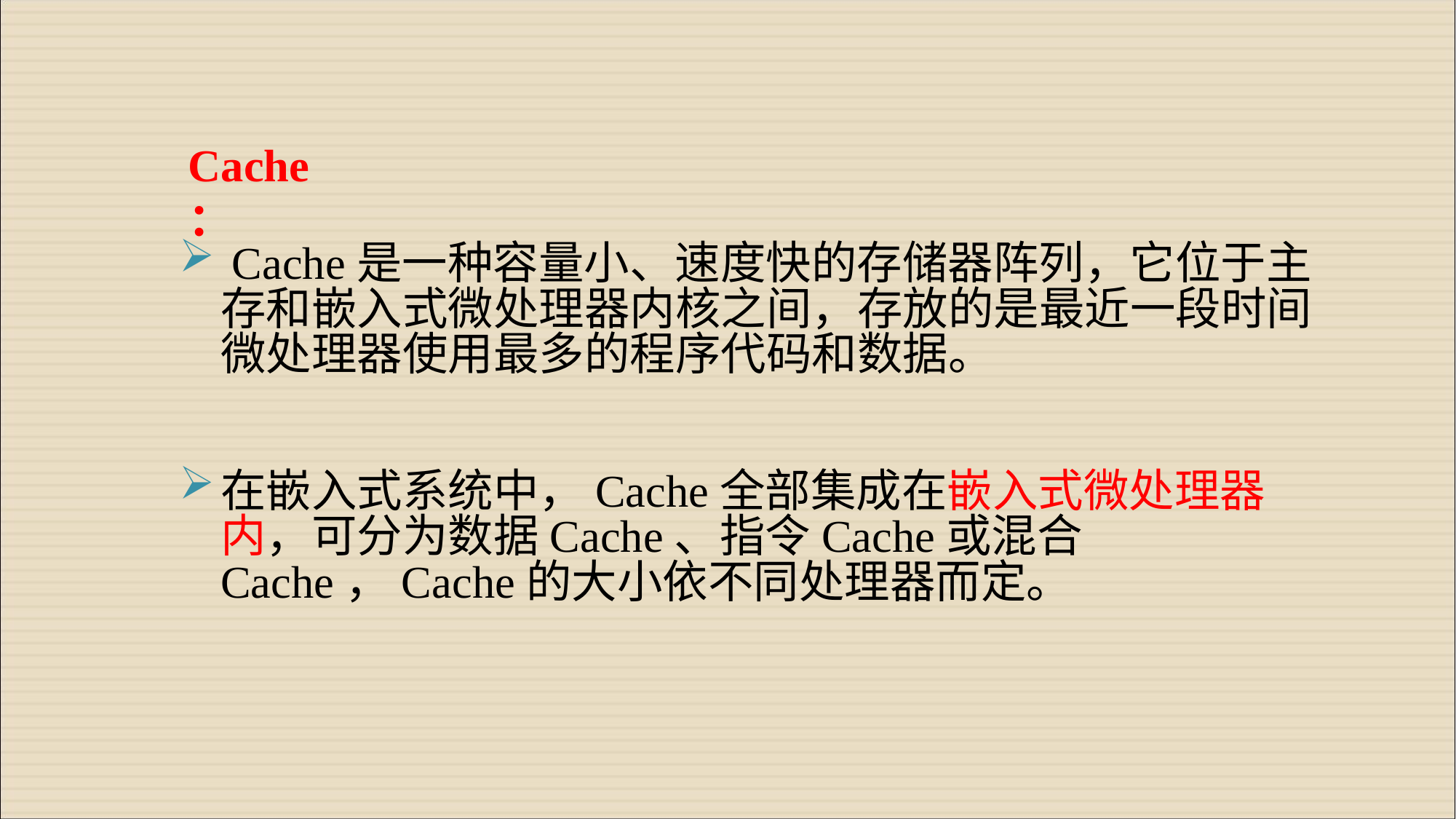

Cache：
 Cache是一种容量小、速度快的存储器阵列，它位于主存和嵌入式微处理器内核之间，存放的是最近一段时间微处理器使用最多的程序代码和数据。

在嵌入式系统中，Cache全部集成在嵌入式微处理器内，可分为数据Cache、指令Cache或混合Cache，Cache的大小依不同处理器而定。